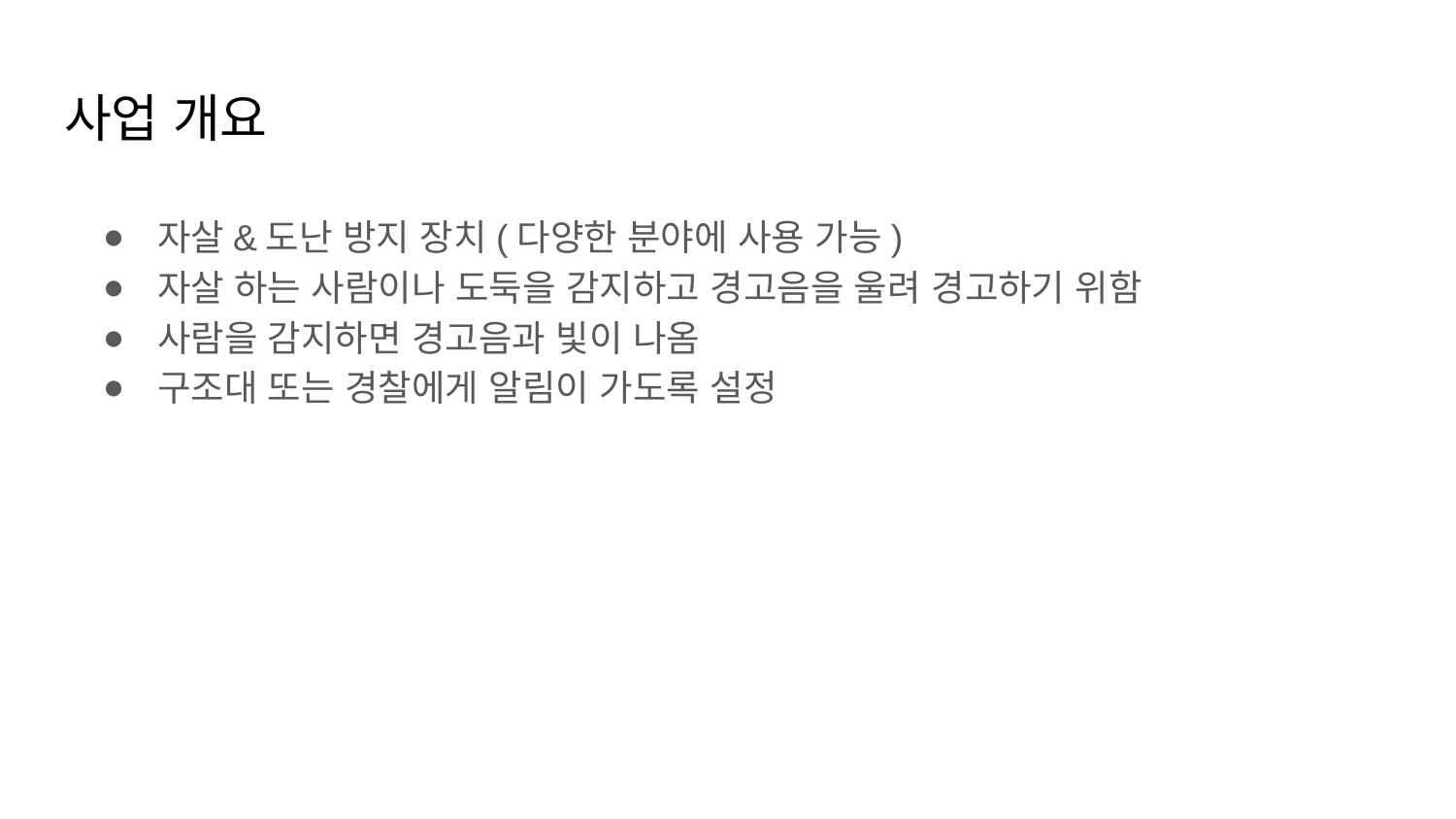

# 사업 개요
자살&도난 방지 장치(다양한 분야에 사용 가능)
자살 하는 사람이나 도둑을 감지하고 경고음을 울려 경고하기 위함
사람을 감지하면 경고음과 빛이 나옴
구조대 또는 경찰에게 알림이 가도록 설정